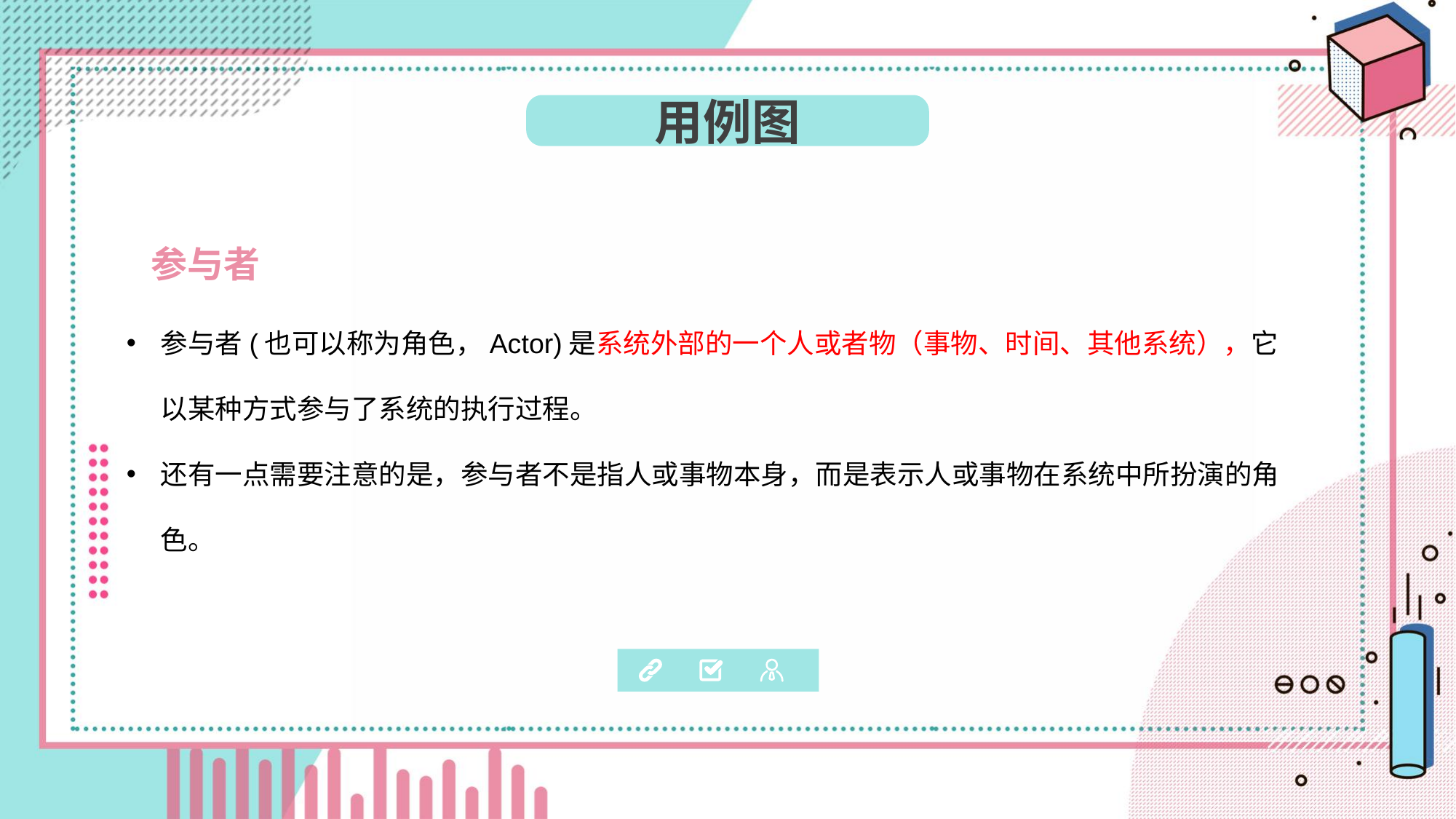

用例图
参与者
参与者(也可以称为角色，Actor)是系统外部的一个人或者物（事物、时间、其他系统），它以某种方式参与了系统的执行过程。
还有一点需要注意的是，参与者不是指人或事物本身，而是表示人或事物在系统中所扮演的角色。